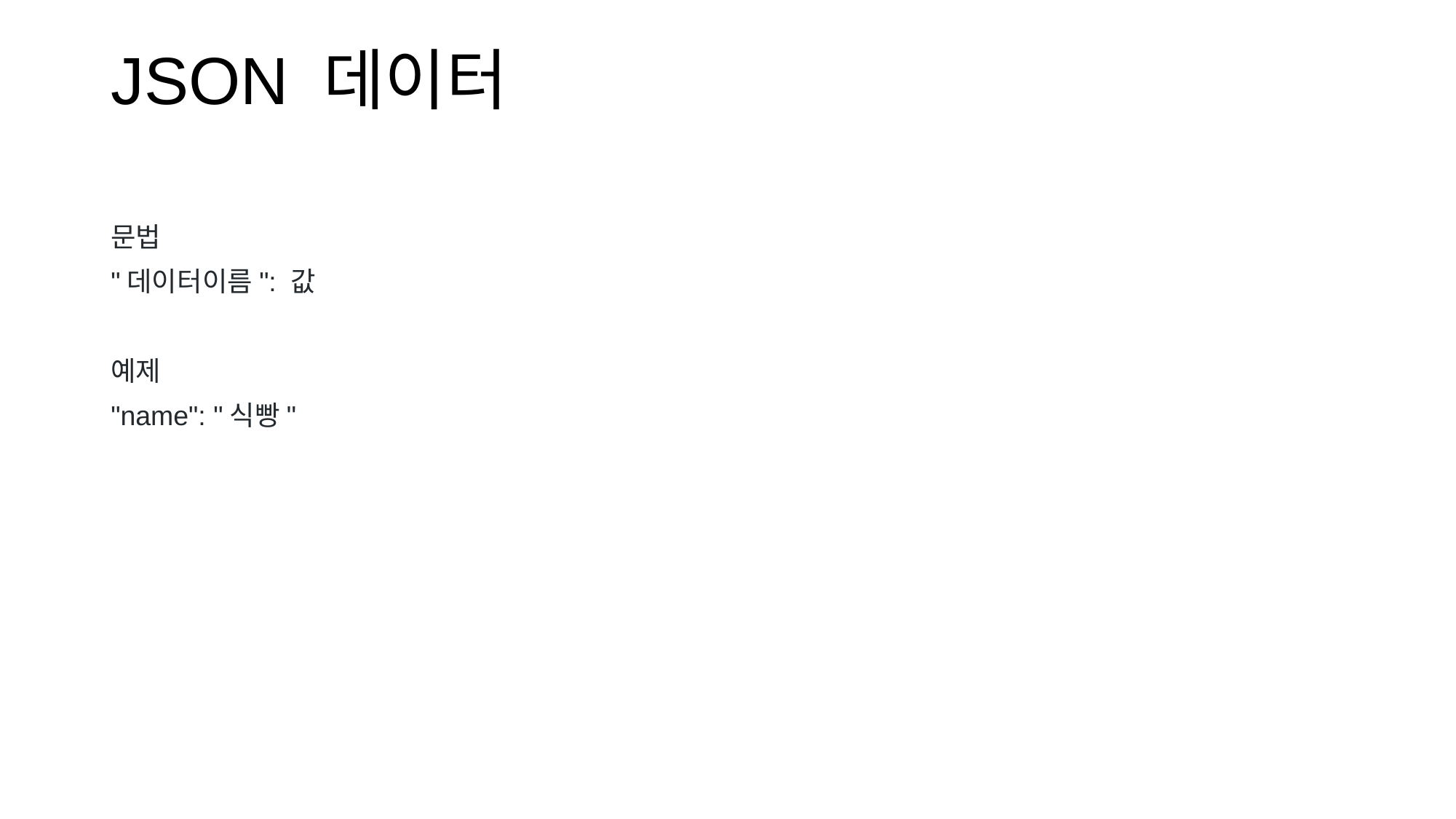

# JSON 데이터
문법
"데이터이름": 값

예제
"name": "식빵"